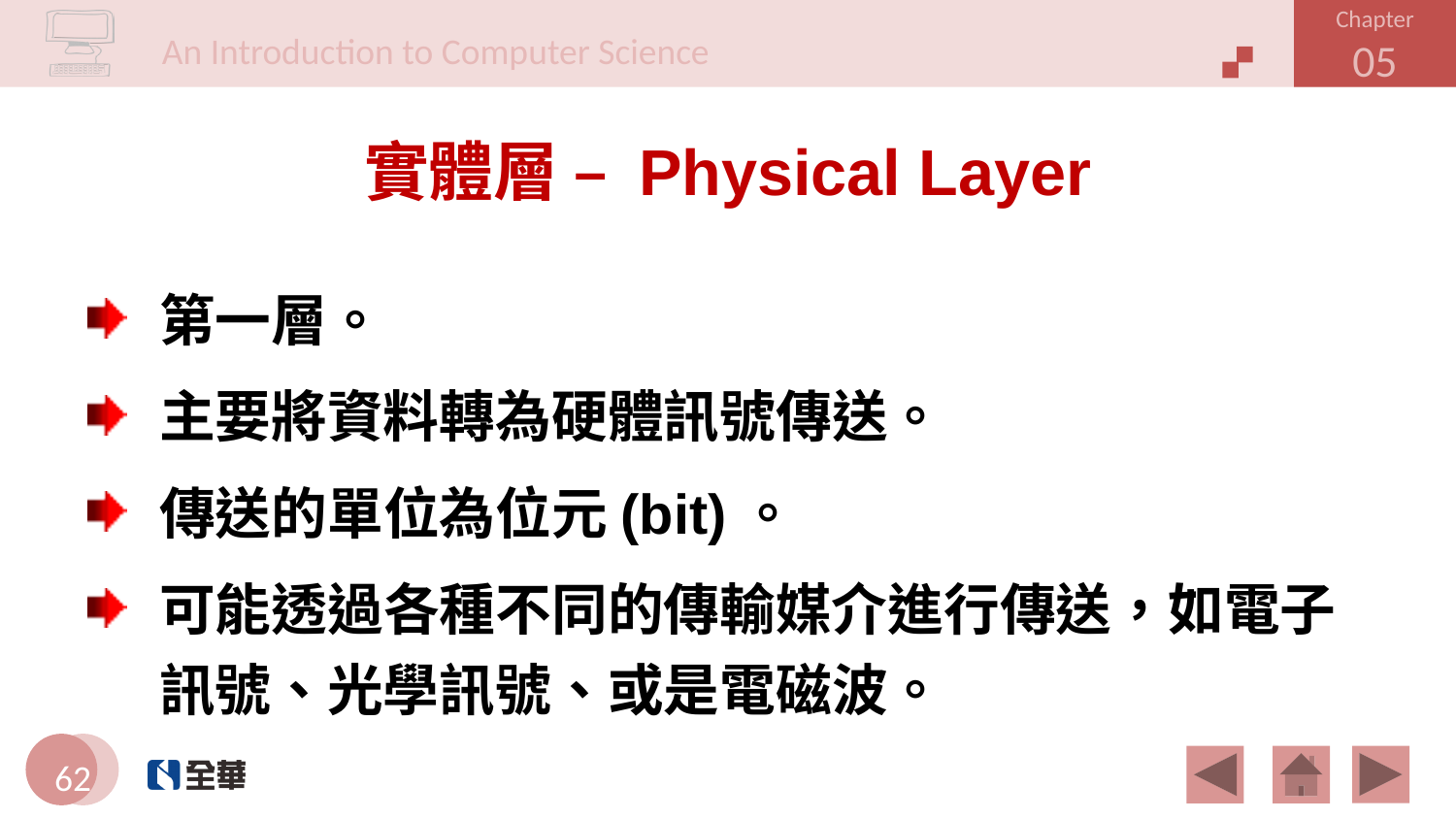

# 實體層 – Physical Layer
第一層。
主要將資料轉為硬體訊號傳送。
傳送的單位為位元(bit)。
可能透過各種不同的傳輸媒介進行傳送，如電子訊號、光學訊號、或是電磁波。